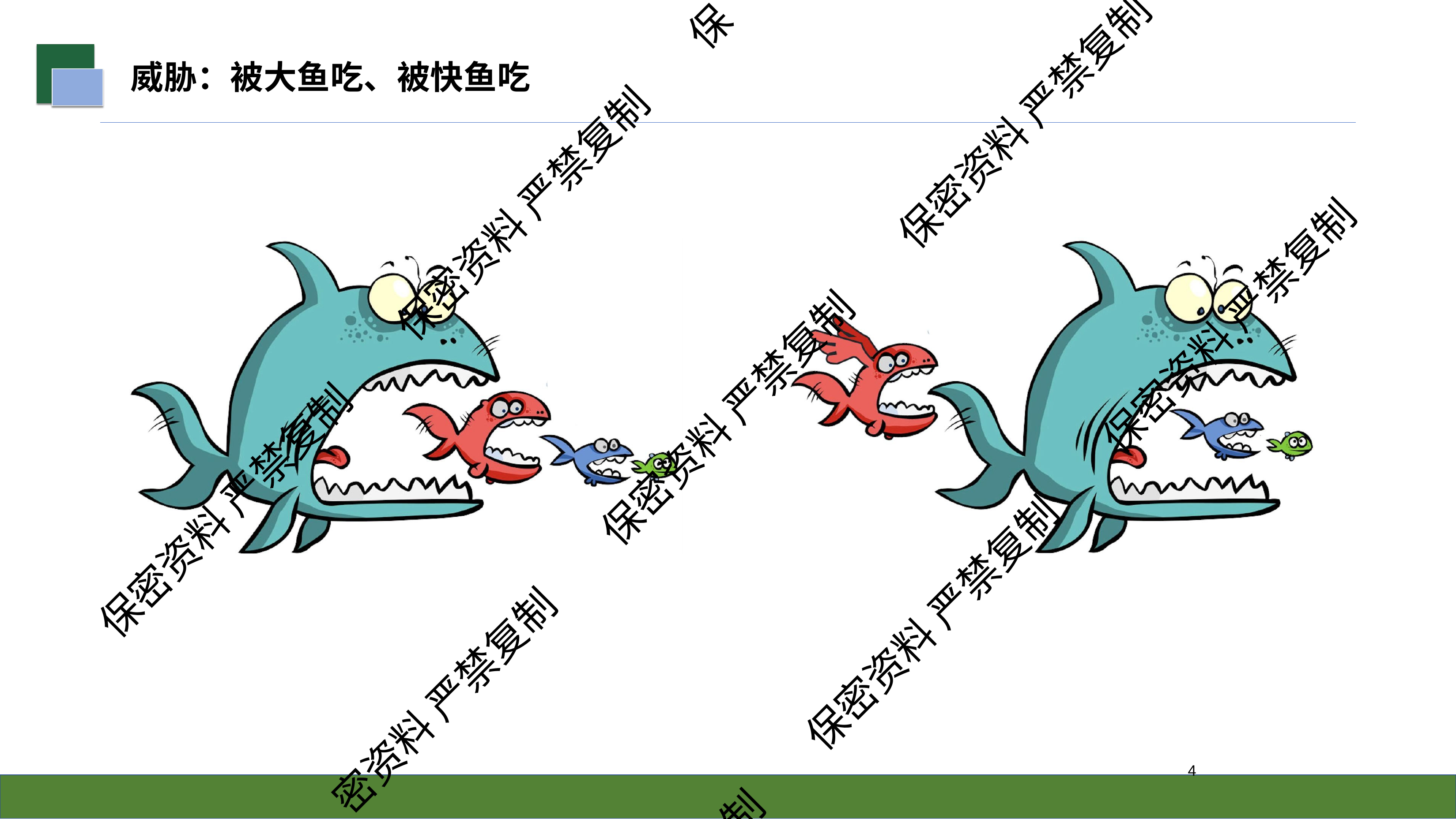

保
# 威胁：被大鱼吃、被快鱼吃
保密资料 严禁复制
保密资料 严禁复制

保密资料 严禁复制
保密资料 严禁复制
保密资料 严禁复制
保密资料 严禁复制
密资料 严禁复制
4
制